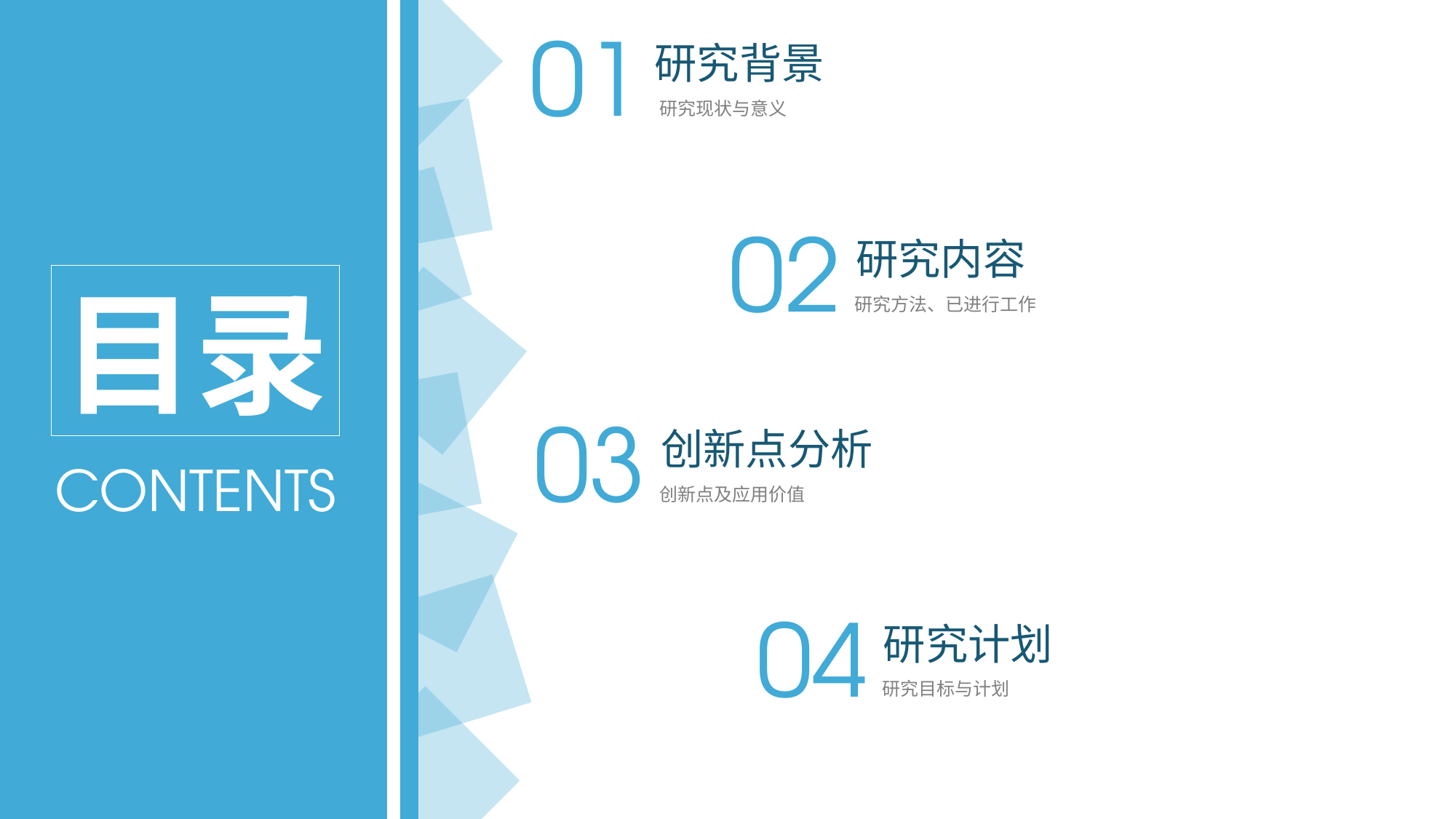

01
研究背景
研究现状与意义
02
研究内容
研究方法、已进行工作
目录
03
创新点分析
创新点及应用价值
CONTENTS
04
研究计划
研究目标与计划